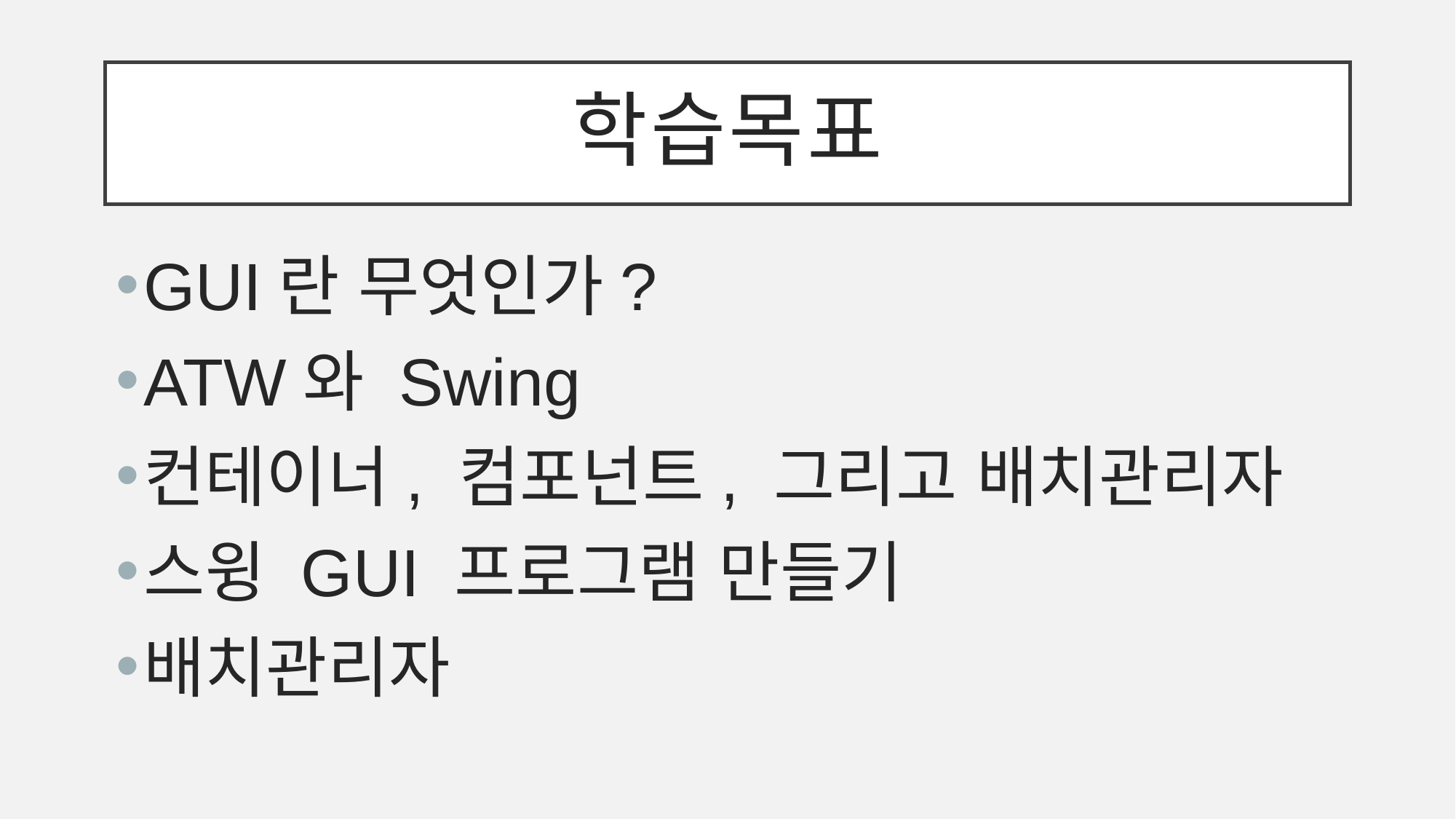

# 학습목표
GUI란 무엇인가?
ATW와 Swing
컨테이너, 컴포넌트, 그리고 배치관리자
스윙 GUI 프로그램 만들기
배치관리자